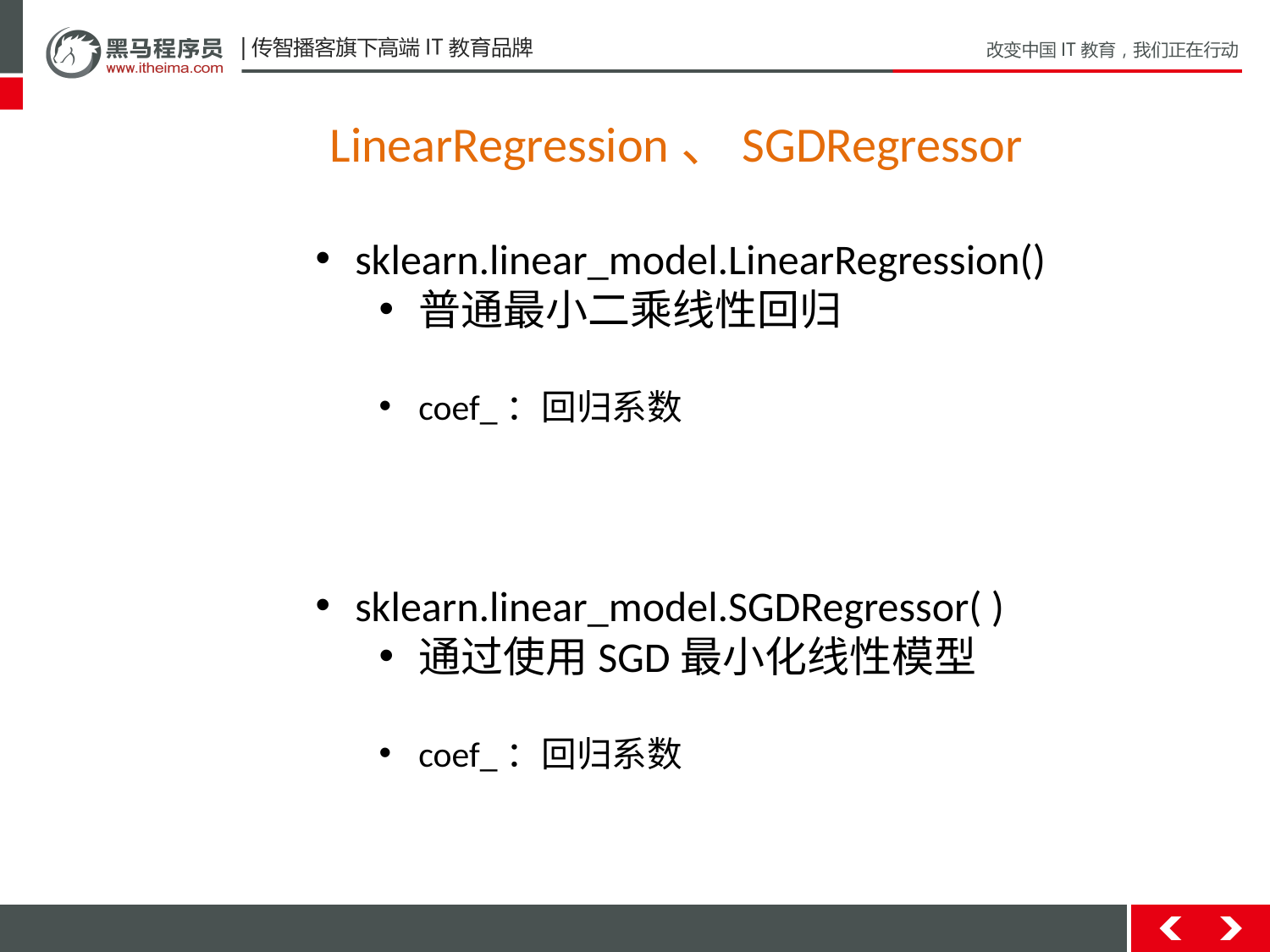

LinearRegression、SGDRegressor
sklearn.linear_model.LinearRegression()
普通最小二乘线性回归

coef_：回归系数

sklearn.linear_model.SGDRegressor( )
通过使用SGD最小化线性模型

coef_：回归系数